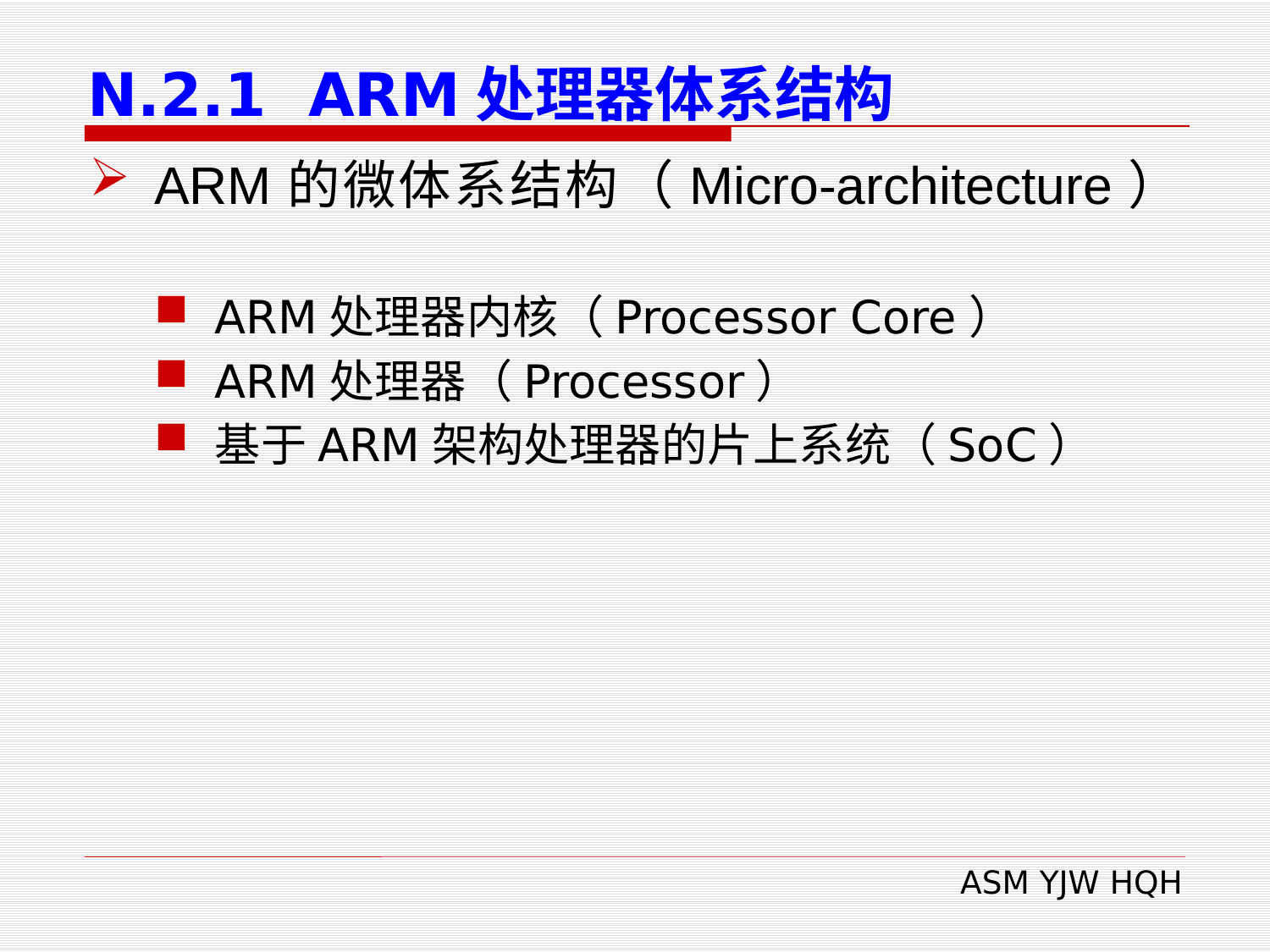

# N.2.1  ARM处理器体系结构
ARM的微体系结构（Micro-architecture）
ARM处理器内核（Processor Core）
ARM处理器（Processor）
基于ARM架构处理器的片上系统（SoC）